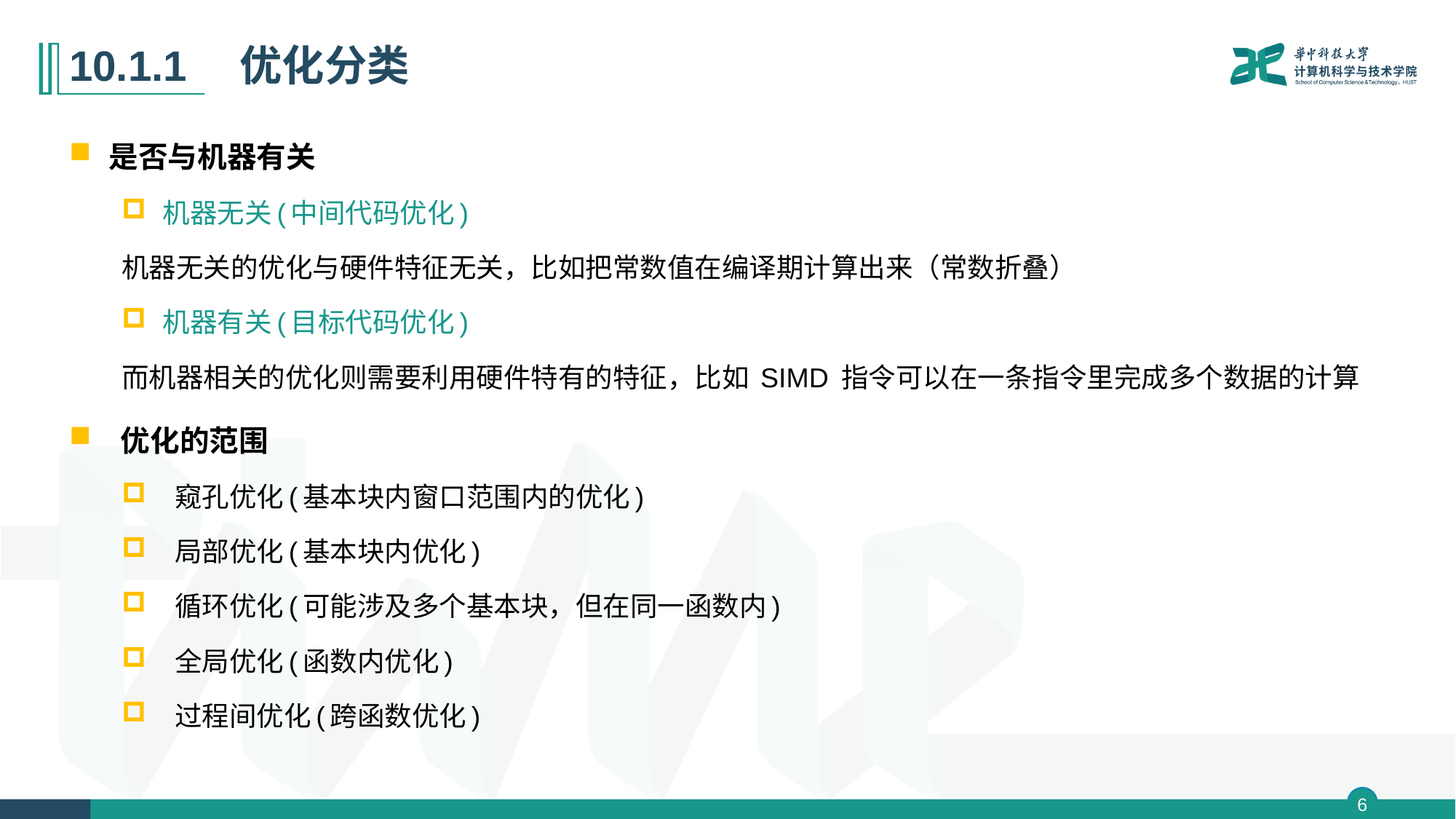

# 10.1.1　优化分类
是否与机器有关
机器无关(中间代码优化)
机器无关的优化与硬件特征无关，比如把常数值在编译期计算出来（常数折叠）
机器有关(目标代码优化)
而机器相关的优化则需要利用硬件特有的特征，比如 SIMD 指令可以在一条指令里完成多个数据的计算
优化的范围
窥孔优化(基本块内窗口范围内的优化)
局部优化(基本块内优化)
循环优化(可能涉及多个基本块，但在同一函数内)
全局优化(函数内优化)
过程间优化(跨函数优化)